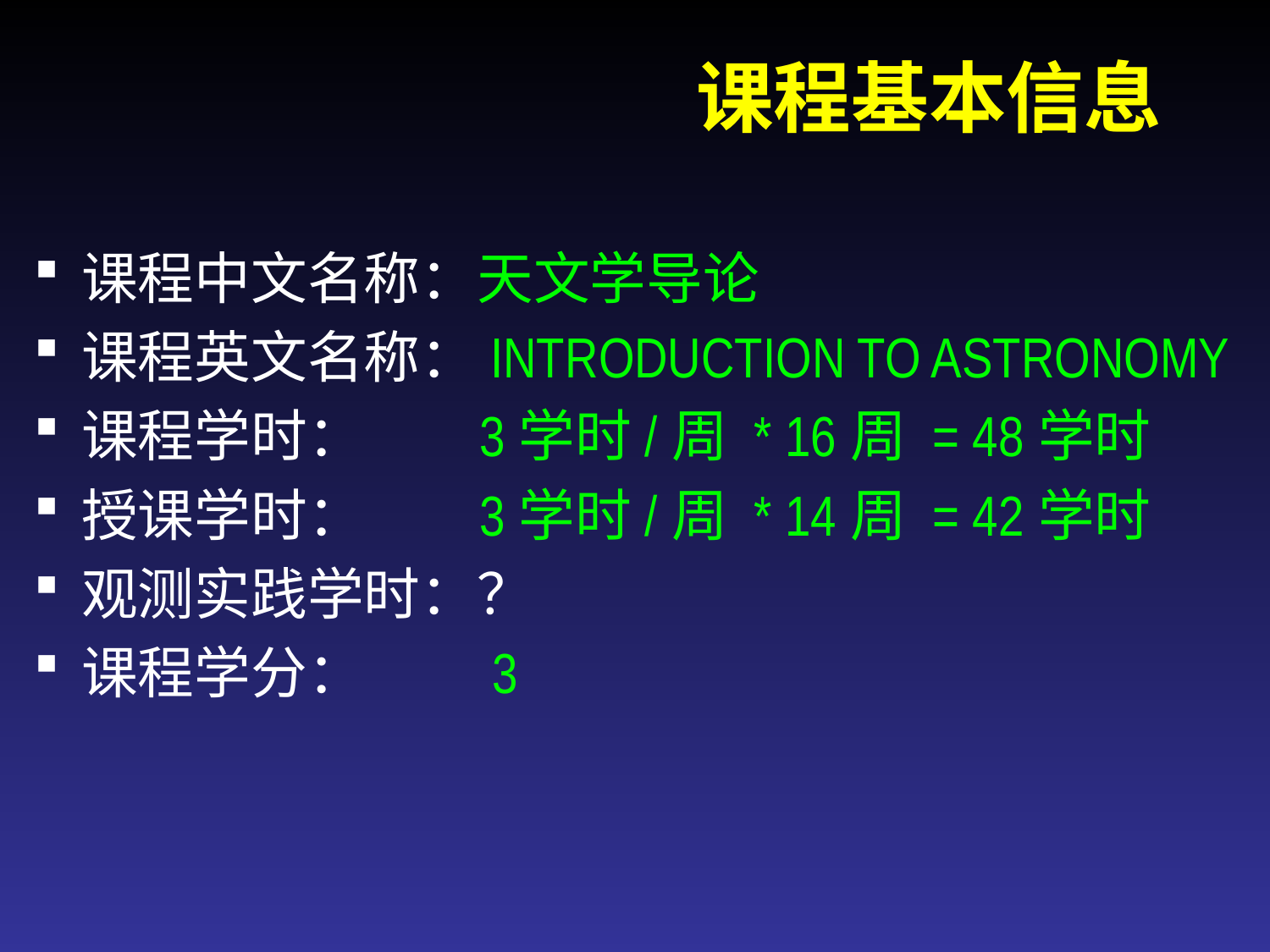

课程基本信息
课程中文名称：天文学导论
课程英文名称：INTRODUCTION TO ASTRONOMY
课程学时：        3学时/周 * 16周 = 48学时
授课学时：        3学时/周 * 14周 = 42学时
观测实践学时：？
课程学分：         3